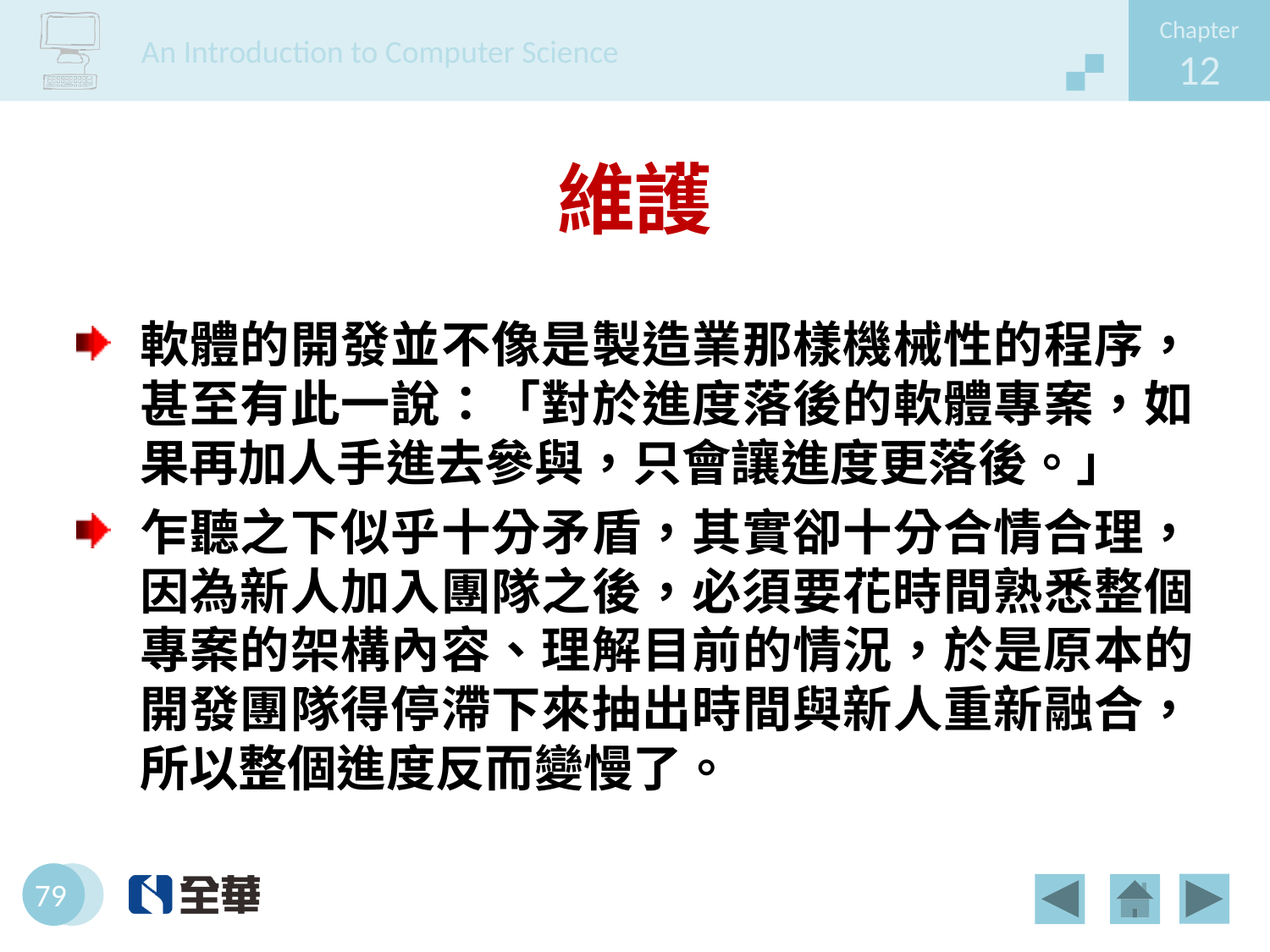

# 維護
軟體的開發並不像是製造業那樣機械性的程序，甚至有此一說：「對於進度落後的軟體專案，如果再加人手進去參與，只會讓進度更落後。」
乍聽之下似乎十分矛盾，其實卻十分合情合理，因為新人加入團隊之後，必須要花時間熟悉整個專案的架構內容、理解目前的情況，於是原本的開發團隊得停滯下來抽出時間與新人重新融合，所以整個進度反而變慢了。